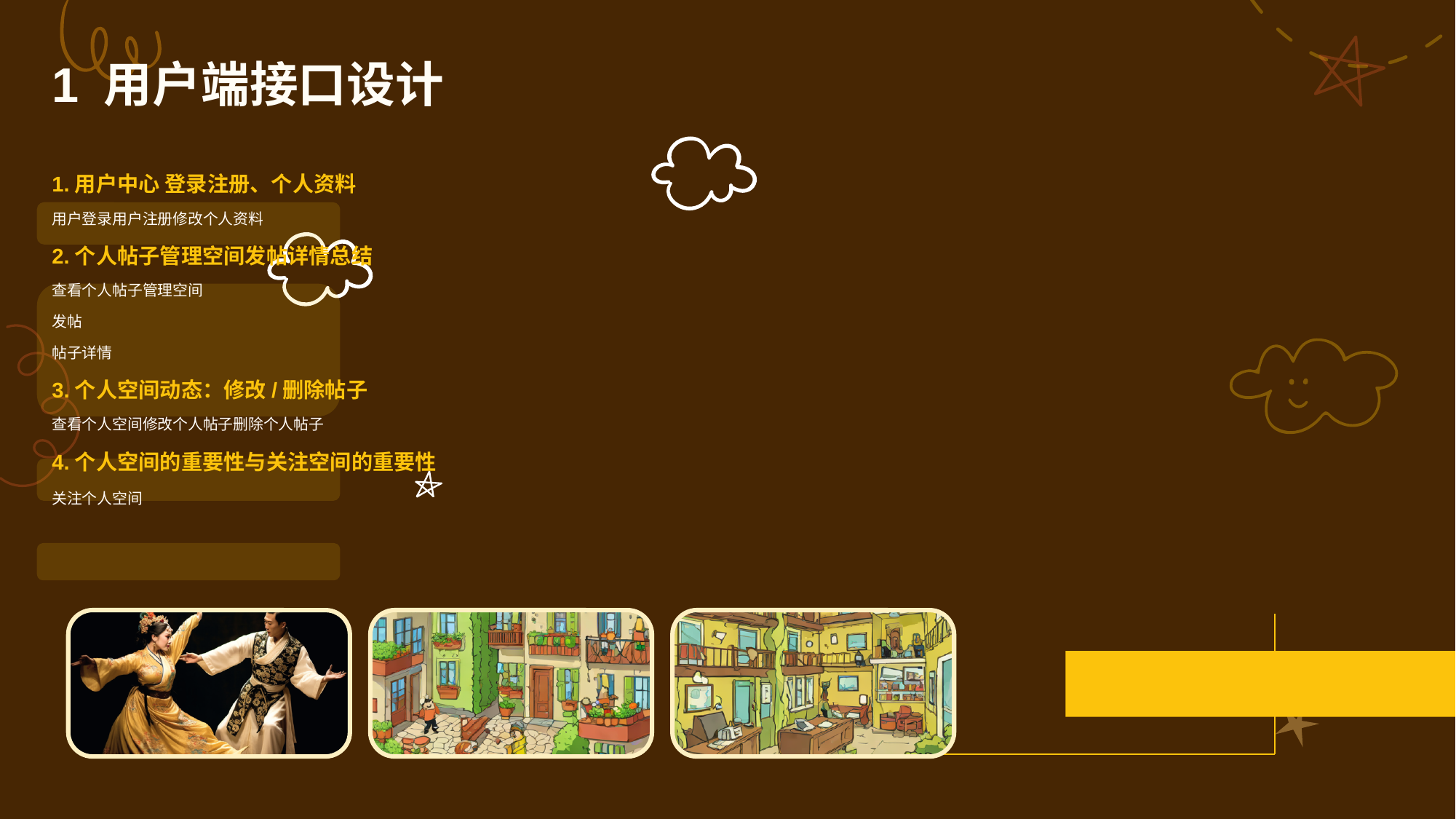

1 用户端接口设计

1.用户中心 登录注册、个人资料
用户登录用户注册修改个人资料
2.个人帖子管理空间发帖详情总结
查看个人帖子管理空间
发帖
帖子详情
3.个人空间动态：修改/删除帖子
查看个人空间修改个人帖子删除个人帖子
4.个人空间的重要性与关注空间的重要性
关注个人空间